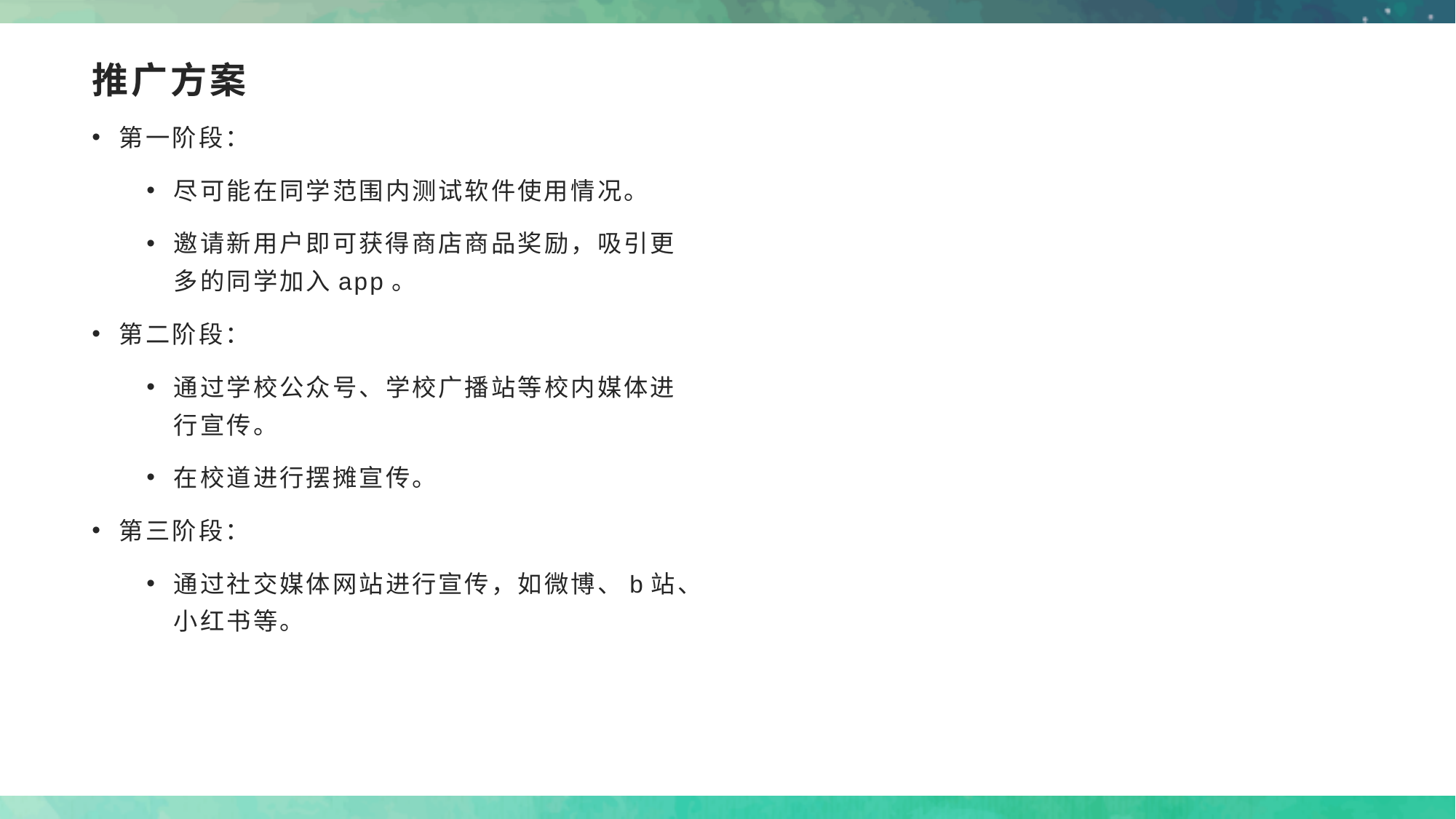

# 推广方案
第一阶段：
尽可能在同学范围内测试软件使用情况。
邀请新用户即可获得商店商品奖励，吸引更多的同学加入app。
第二阶段：
通过学校公众号、学校广播站等校内媒体进行宣传。
在校道进行摆摊宣传。
第三阶段：
通过社交媒体网站进行宣传，如微博、b站、小红书等。